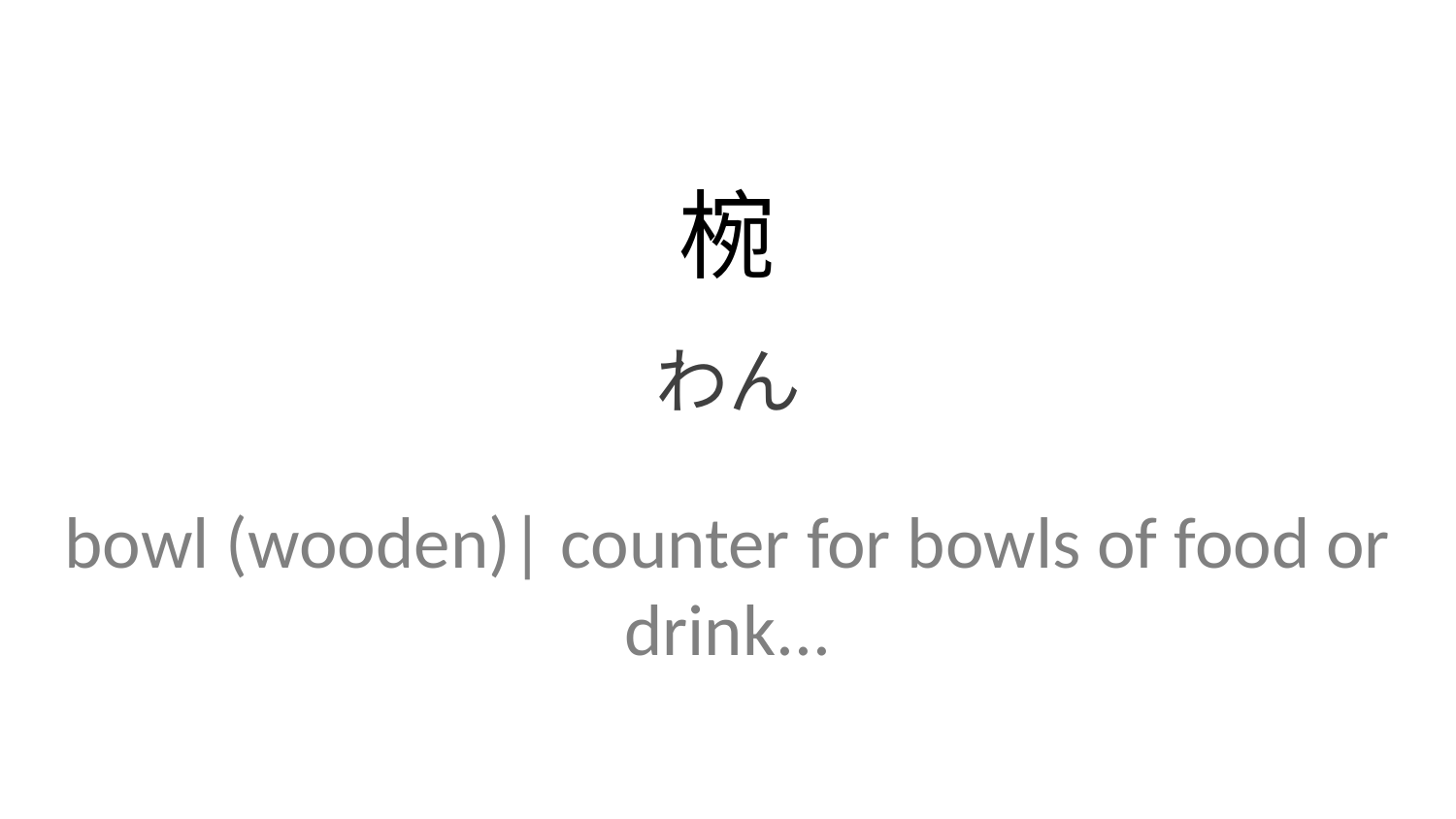

椀

わん
bowl (wooden)| counter for bowls of food or drink...